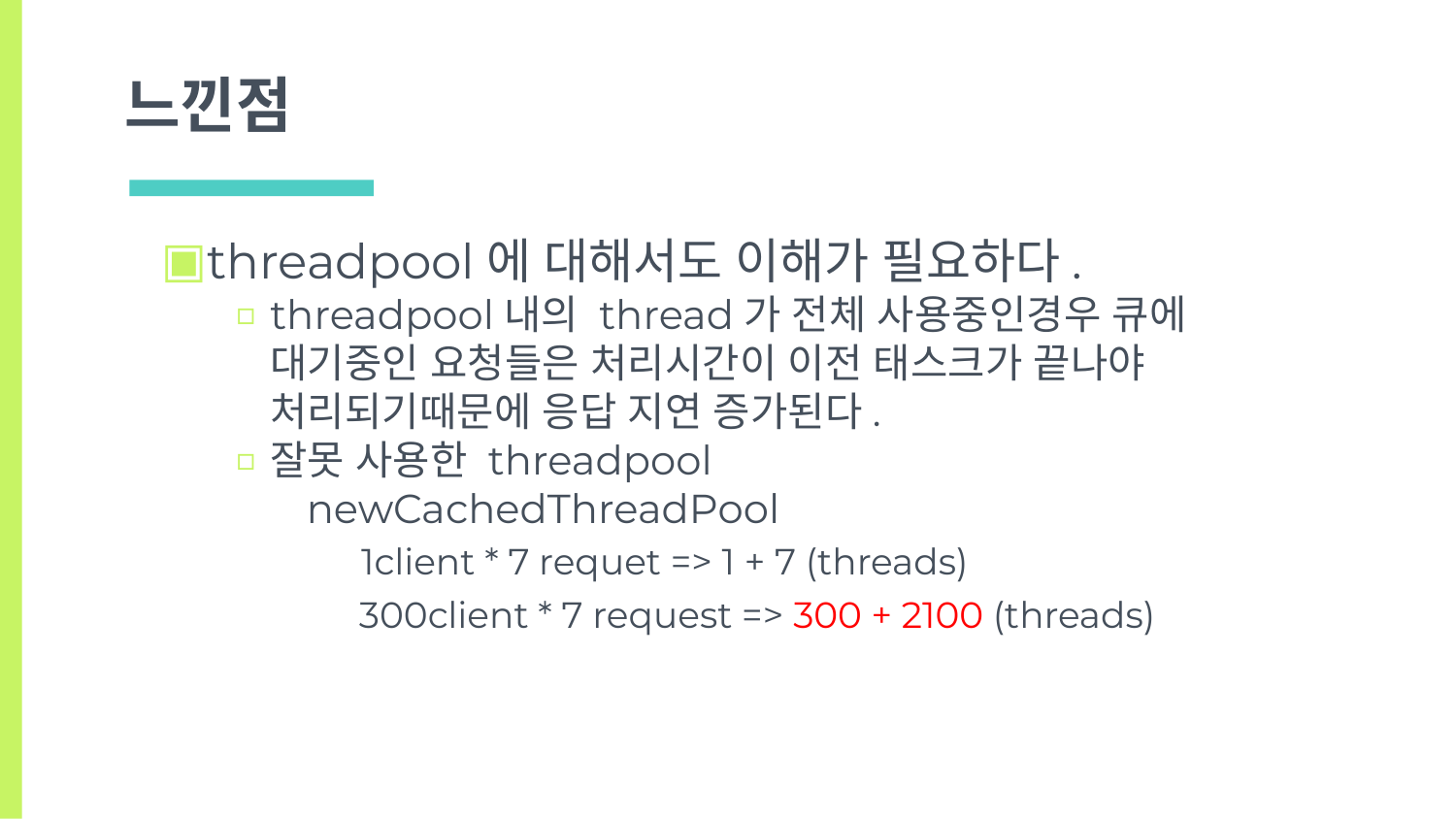

# 느낀점
threadpool에 대해서도 이해가 필요하다.
threadpool내의 thread가 전체 사용중인경우 큐에 대기중인 요청들은 처리시간이 이전 태스크가 끝나야 처리되기때문에 응답 지연 증가된다.
잘못 사용한 threadpool
newCachedThreadPool
1client * 7 requet => 1 + 7 (threads)
300client * 7 request => 300 + 2100 (threads)